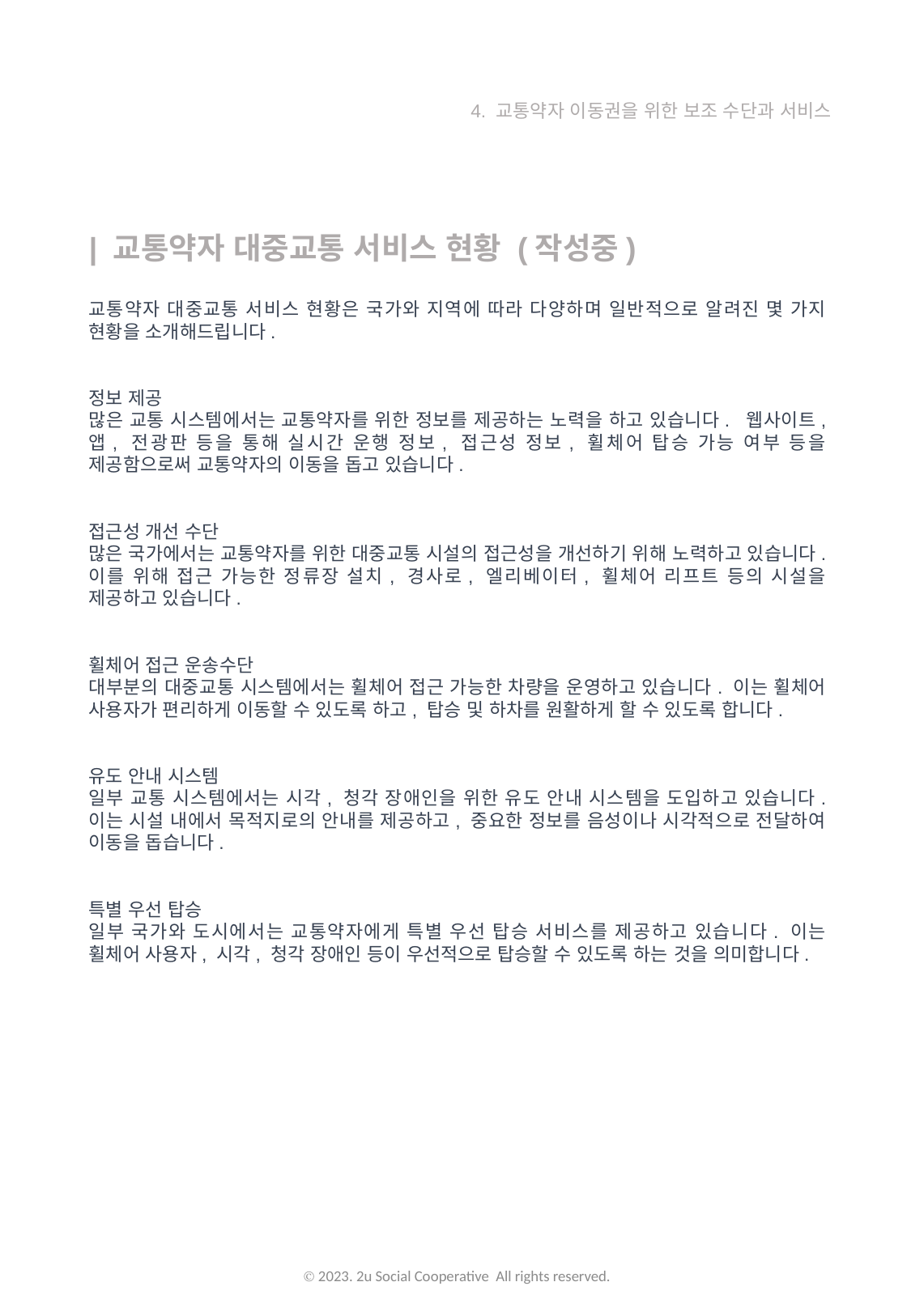

4. 교통약자 이동권을 위한 보조 수단과 서비스
| 교통약자 대중교통 서비스 현황 (작성중)
교통약자 대중교통 서비스 현황은 국가와 지역에 따라 다양하며 일반적으로 알려진 몇 가지 현황을 소개해드립니다.

정보 제공
많은 교통 시스템에서는 교통약자를 위한 정보를 제공하는 노력을 하고 있습니다.  웹사이트, 앱, 전광판 등을 통해 실시간 운행 정보, 접근성 정보, 휠체어 탑승 가능 여부 등을 제공함으로써 교통약자의 이동을 돕고 있습니다.

접근성 개선 수단
많은 국가에서는 교통약자를 위한 대중교통 시설의 접근성을 개선하기 위해 노력하고 있습니다. 이를 위해 접근 가능한 정류장 설치, 경사로, 엘리베이터, 휠체어 리프트 등의 시설을 제공하고 있습니다.

휠체어 접근 운송수단
대부분의 대중교통 시스템에서는 휠체어 접근 가능한 차량을 운영하고 있습니다. 이는 휠체어 사용자가 편리하게 이동할 수 있도록 하고, 탑승 및 하차를 원활하게 할 수 있도록 합니다.

유도 안내 시스템
일부 교통 시스템에서는 시각, 청각 장애인을 위한 유도 안내 시스템을 도입하고 있습니다. 이는 시설 내에서 목적지로의 안내를 제공하고, 중요한 정보를 음성이나 시각적으로 전달하여 이동을 돕습니다.

특별 우선 탑승
일부 국가와 도시에서는 교통약자에게 특별 우선 탑승 서비스를 제공하고 있습니다. 이는 휠체어 사용자, 시각, 청각 장애인 등이 우선적으로 탑승할 수 있도록 하는 것을 의미합니다.

Ⓒ 2023. 2u Social Cooperative  All rights reserved.